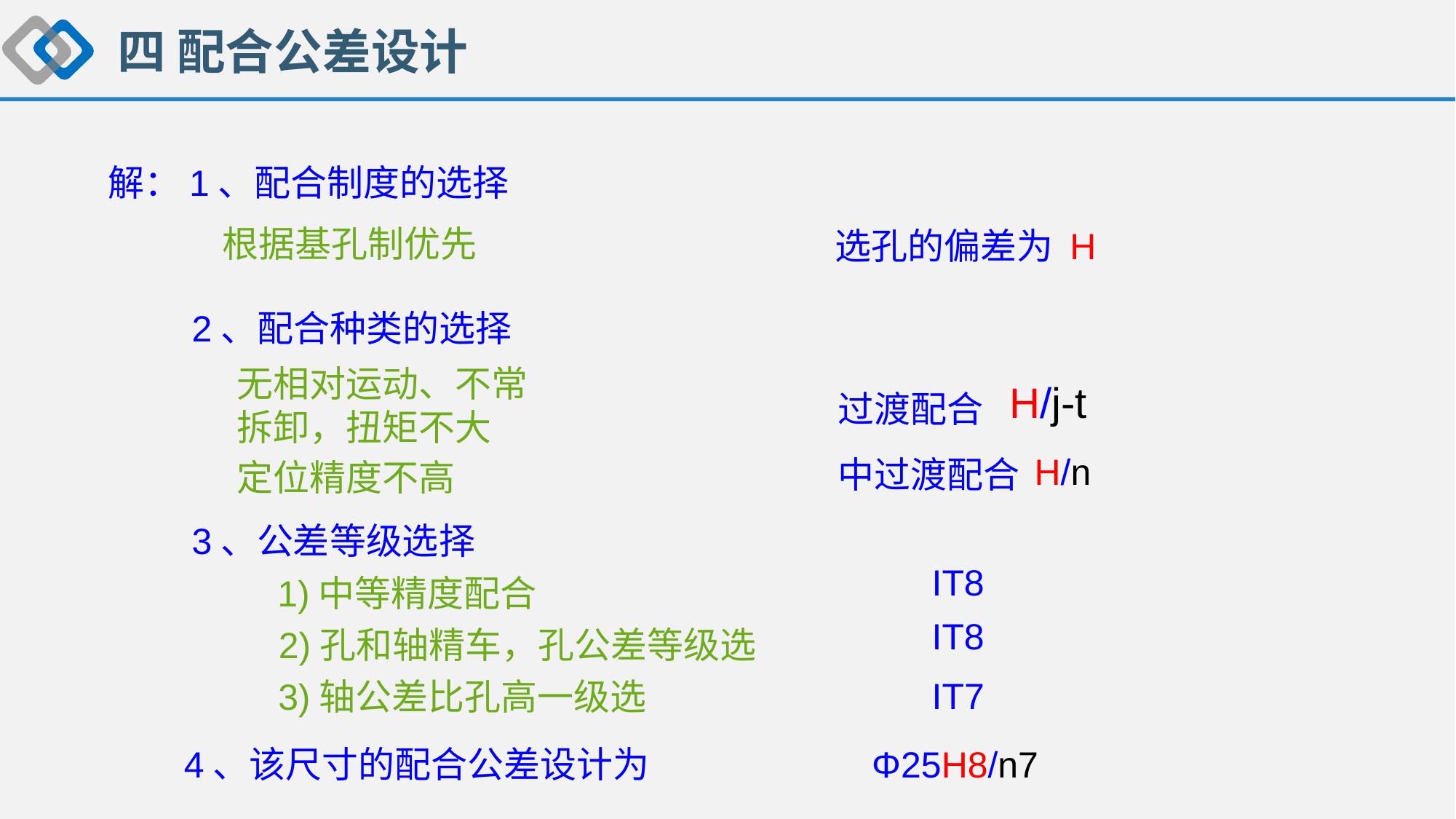

四 配合公差设计
解：1、配合制度的选择
根据基孔制优先
选孔的偏差为 H
2、配合种类的选择
无相对运动、不常
拆卸，扭矩不大
H/j-t
过渡配合
H/n
中过渡配合
定位精度不高
3、公差等级选择
IT8
1)中等精度配合
IT8
2)孔和轴精车，孔公差等级选
3)轴公差比孔高一级选
IT7
4、该尺寸的配合公差设计为
Φ25H8/n7